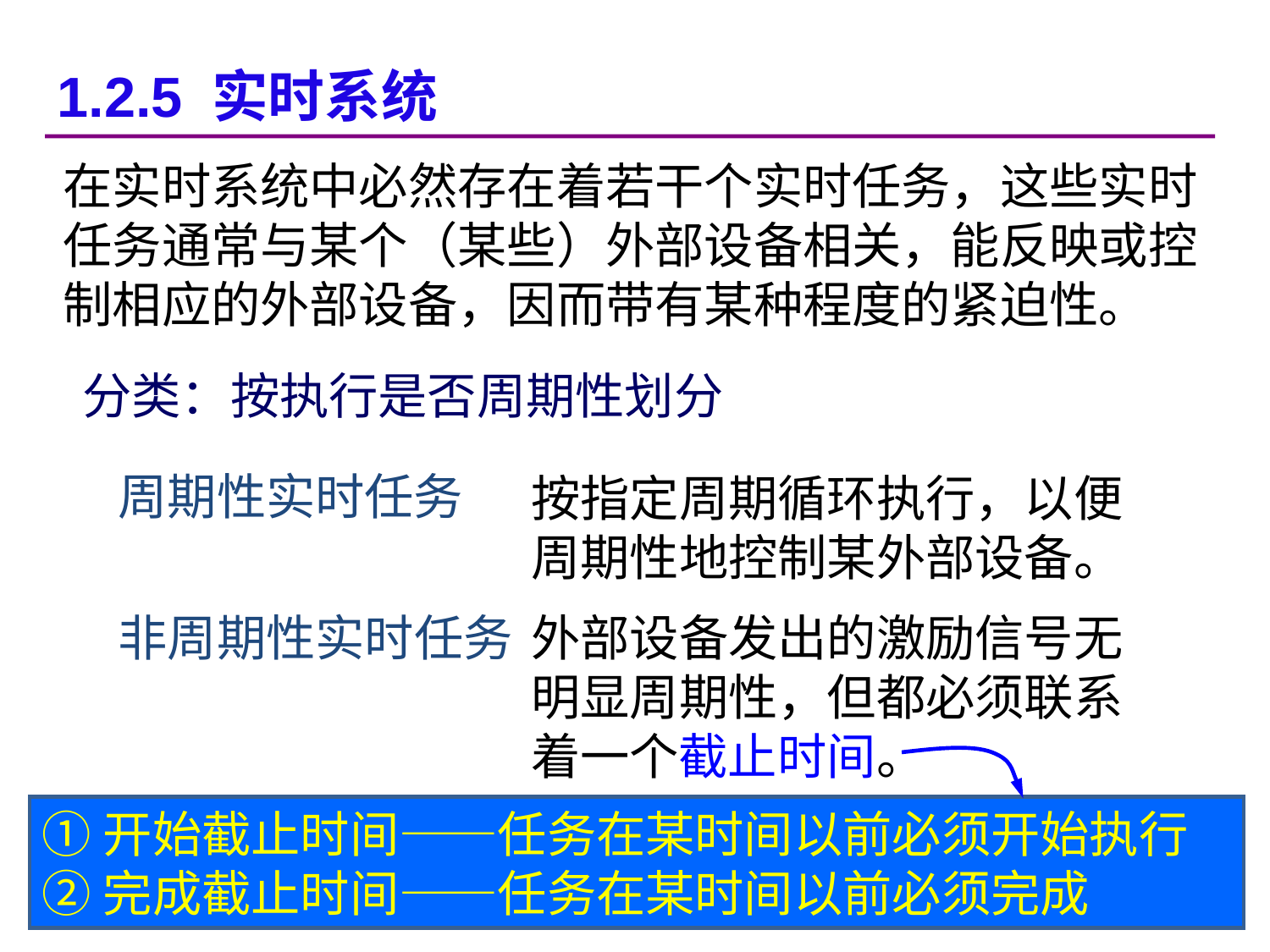

1.2.5 实时系统

在实时系统中必然存在着若干个实时任务，这些实时任务通常与某个（某些）外部设备相关，能反映或控制相应的外部设备，因而带有某种程度的紧迫性。
分类：按执行是否周期性划分
周期性实时任务
按指定周期循环执行，以便周期性地控制某外部设备。
非周期性实时任务
外部设备发出的激励信号无明显周期性，但都必须联系着一个截止时间。

①开始截止时间——任务在某时间以前必须开始执行
②完成截止时间——任务在某时间以前必须完成
40